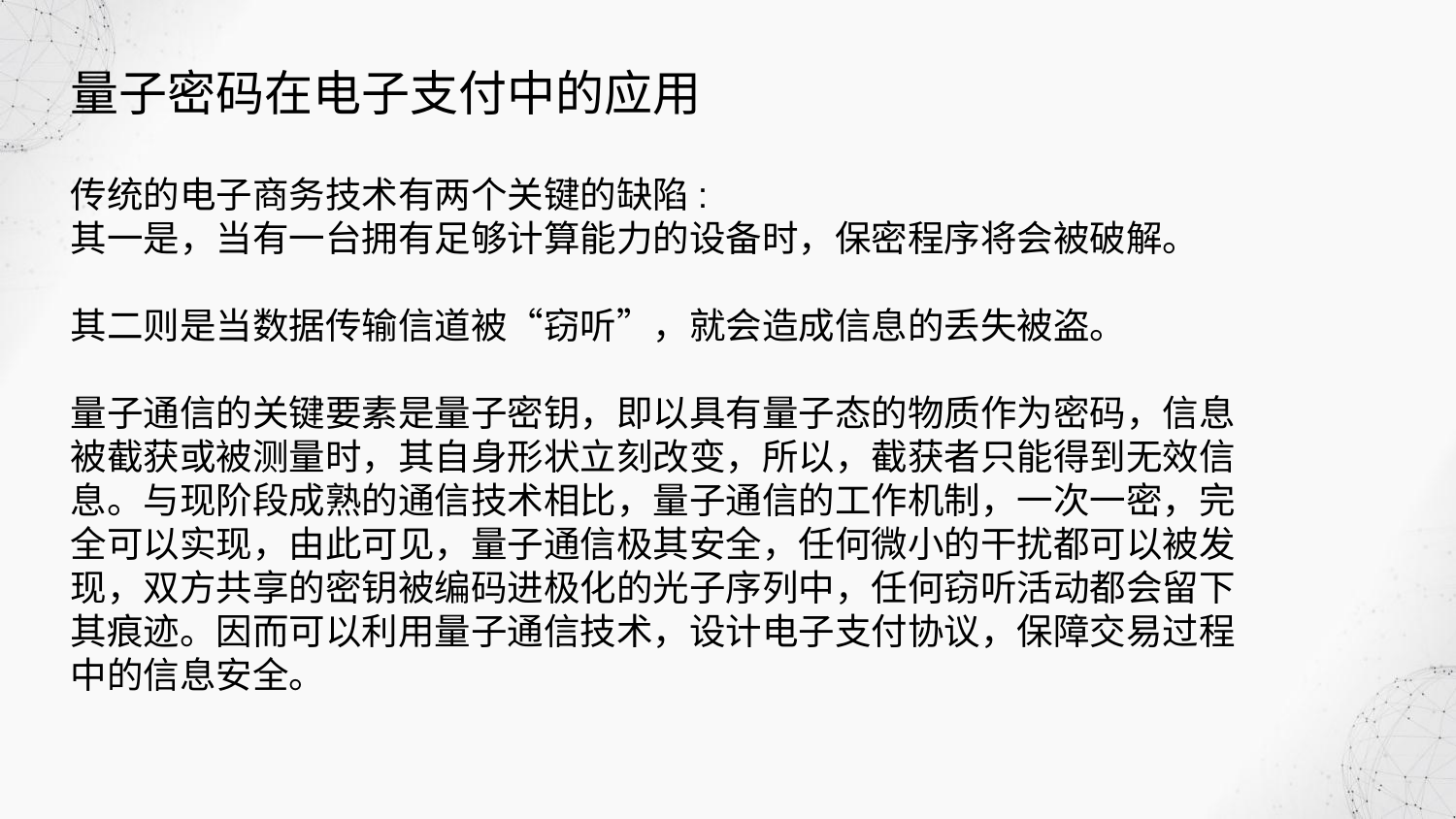

量子密码在电子支付中的应用

传统的电子商务技术有两个关键的缺陷:
其一是，当有一台拥有足够计算能力的设备时，保密程序将会被破解。

其二则是当数据传输信道被“窃听”，就会造成信息的丢失被盗。

量子通信的关键要素是量子密钥，即以具有量子态的物质作为密码，信息被截获或被测量时，其自身形状立刻改变，所以，截获者只能得到无效信息。与现阶段成熟的通信技术相比，量子通信的工作机制，一次一密，完全可以实现，由此可见，量子通信极其安全，任何微小的干扰都可以被发现，双方共享的密钥被编码进极化的光子序列中，任何窃听活动都会留下其痕迹。因而可以利用量子通信技术，设计电子支付协议，保障交易过程中的信息安全。